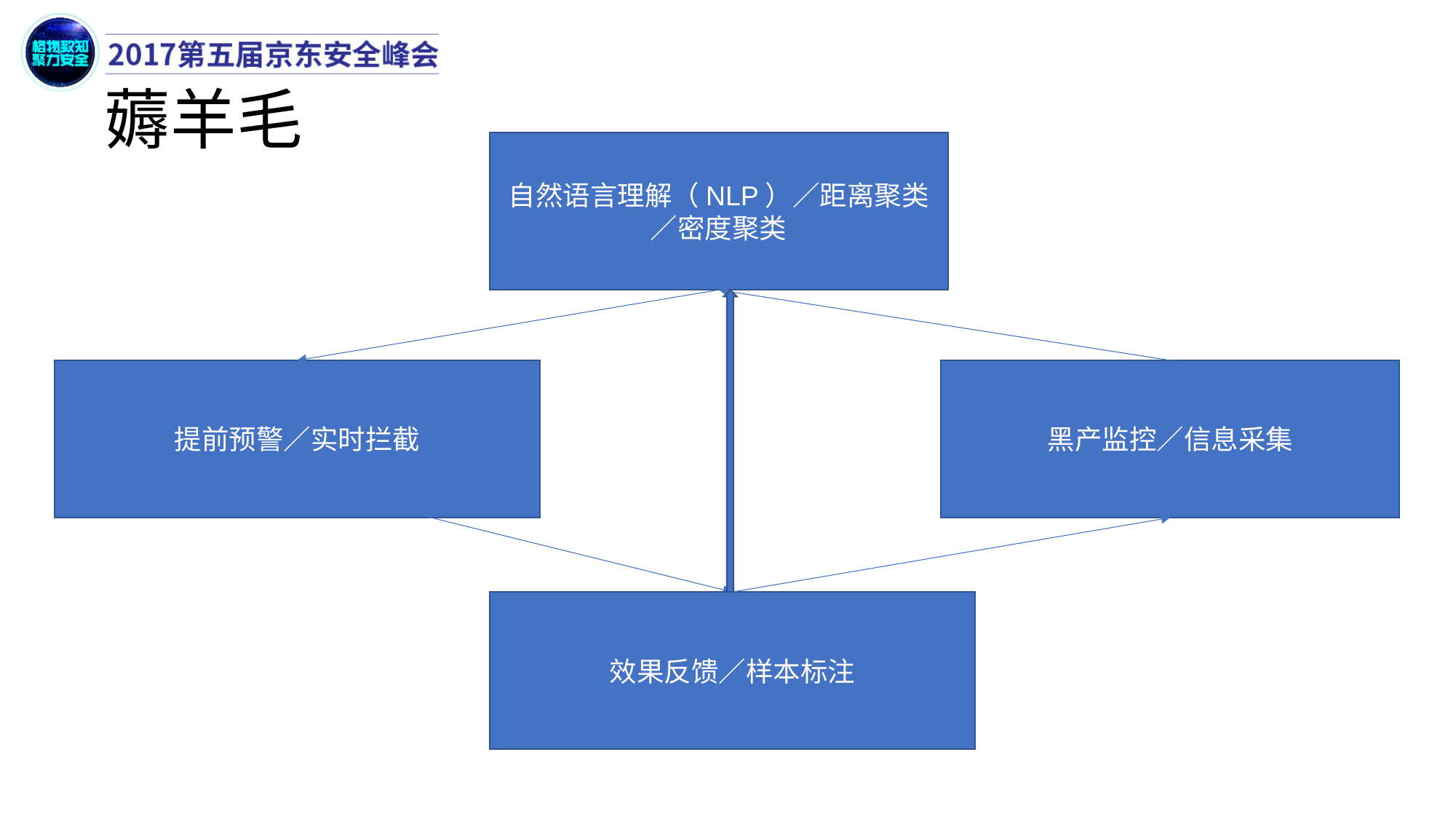

薅羊毛
自然语言理解（NLP）／距离聚类／密度聚类

提前预警／实时拦截
黑产监控／信息采集
效果反馈／样本标注